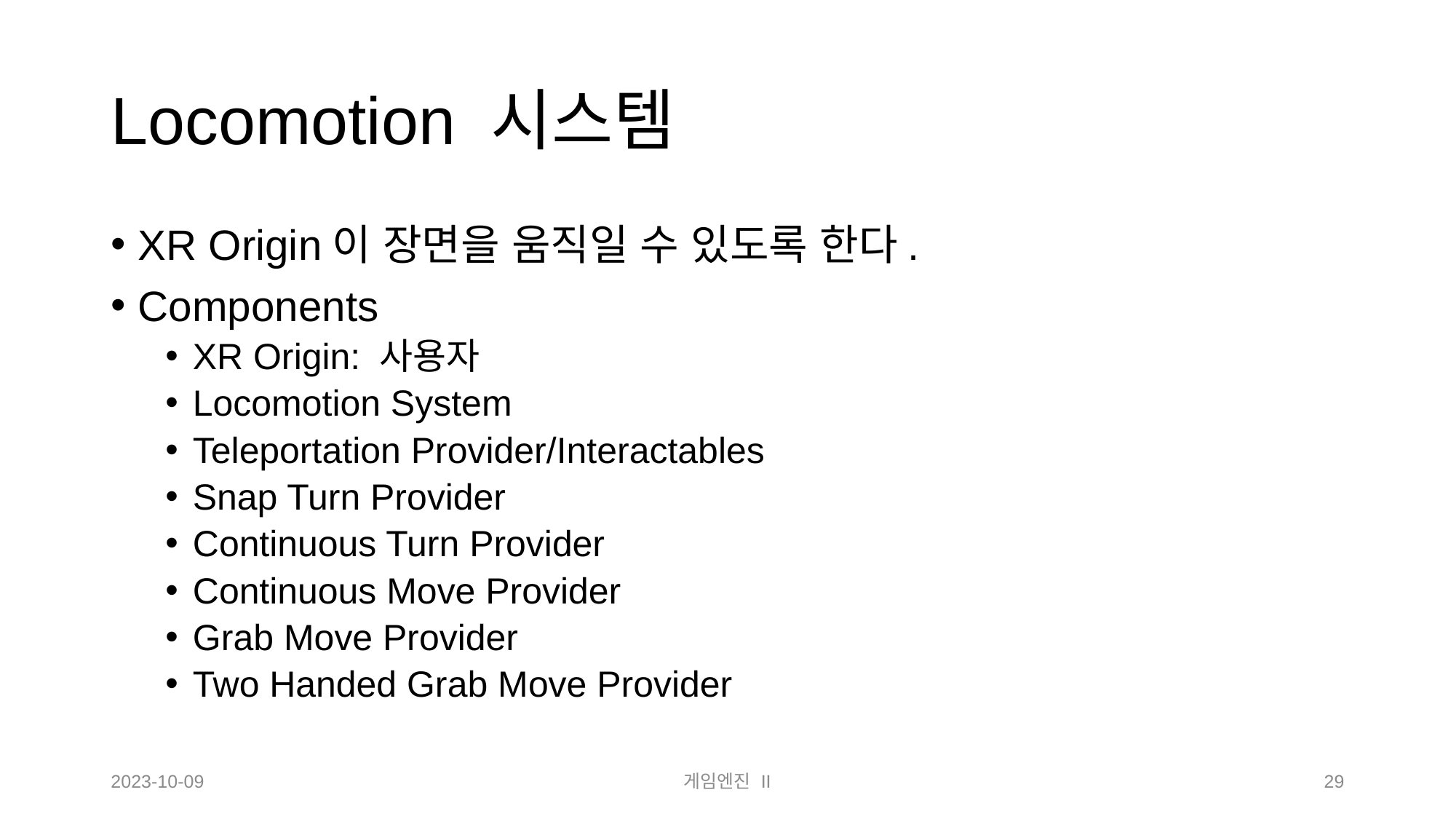

# Locomotion 시스템
XR Origin이 장면을 움직일 수 있도록 한다.
Components
XR Origin: 사용자
Locomotion System
Teleportation Provider/Interactables
Snap Turn Provider
Continuous Turn Provider
Continuous Move Provider
Grab Move Provider
Two Handed Grab Move Provider
2023-10-09
게임엔진 II
29